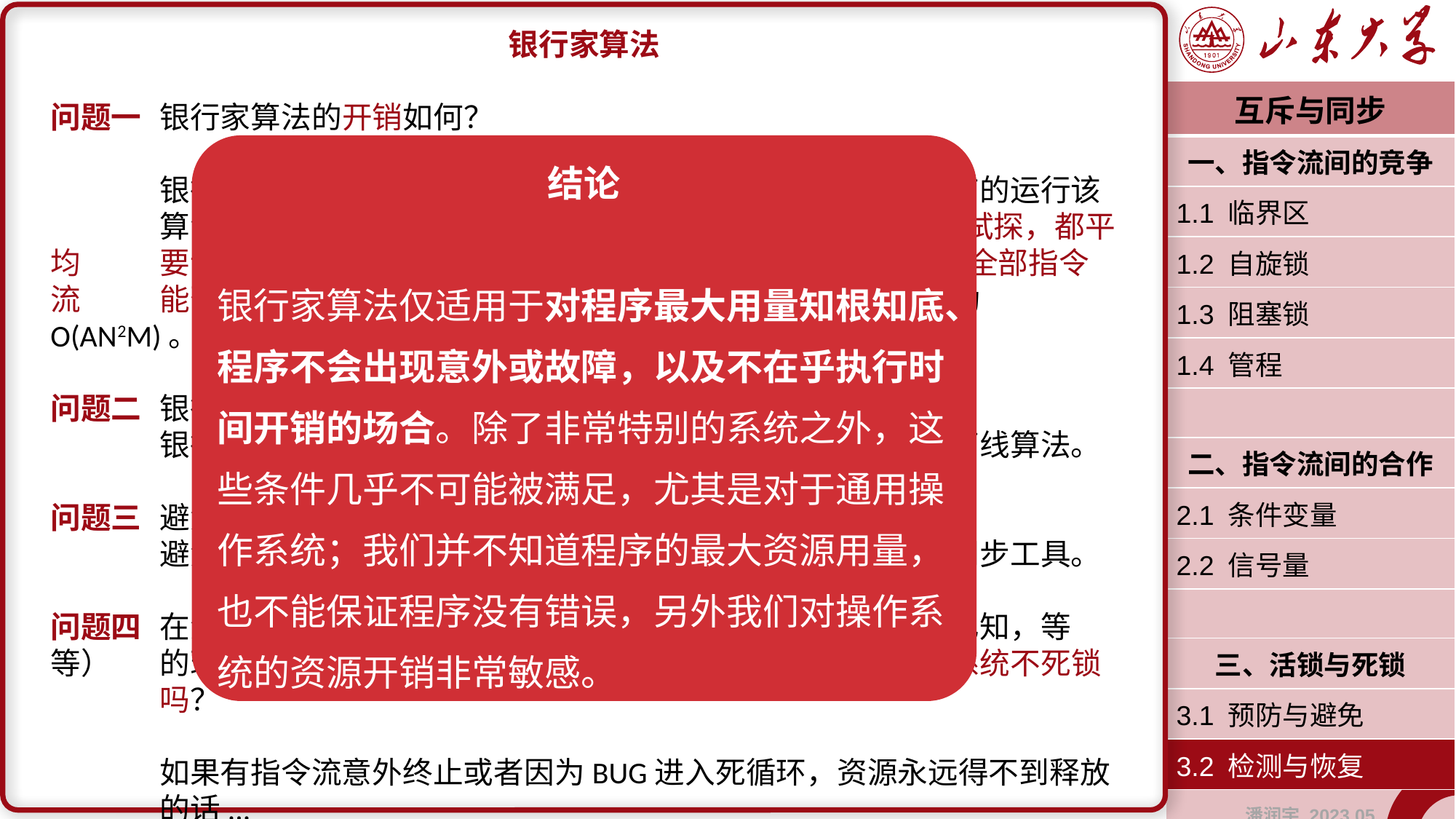

银行家算法

问题一	银行家算法的开销如何？

	银行家算法的开销很大，因为每次进行资源分配都需要对所有的运行该	算法。假设系统中有N个进程和M个资源，每次进行指令流试探，都平均	要访问N*M大小的矩阵，而这种试探需要进行N次才能决定全部指令流	能否完成执行。如果一共进行A次资源分配，则时间复杂度为O(AN2M)。

问题二	银行家算法是离线算法，还是在线算法？
	银行家算法对分配请求是在线算法，但对最大资源用量却是离线算法。

问题三	避免死锁，是操作系统的责任，还是程序员的责任？
	避免死锁，说到底是程序员的责任。操作系统的责任是提供同步工具。

问题四	在满足银行家算法的使用先决条件（各指令流最大资源消耗已知，等等）	的现实系统中，在遇到意外故障时，单凭银行家算法能保证系统不死锁	吗？

	如果有指令流意外终止或者因为BUG进入死循环，资源永远得不到释放	的话...
| 互斥与同步 |
| --- |
| 一、指令流间的竞争 |
| 1.1 临界区 |
| 1.2 自旋锁 |
| 1.3 阻塞锁 |
| 1.4 管程 |
|  |
| 二、指令流间的合作 |
| 2.1 条件变量 |
| 2.2 信号量 |
|  |
| 三、活锁与死锁 |
| 3.1 预防与避免 |
| 3.2 检测与恢复 |
| 潘润宇 2023.05 |
结论

银行家算法仅适用于对程序最大用量知根知底、程序不会出现意外或故障，以及不在乎执行时间开销的场合。除了非常特别的系统之外，这些条件几乎不可能被满足，尤其是对于通用操作系统；我们并不知道程序的最大资源用量，也不能保证程序没有错误，另外我们对操作系统的资源开销非常敏感。